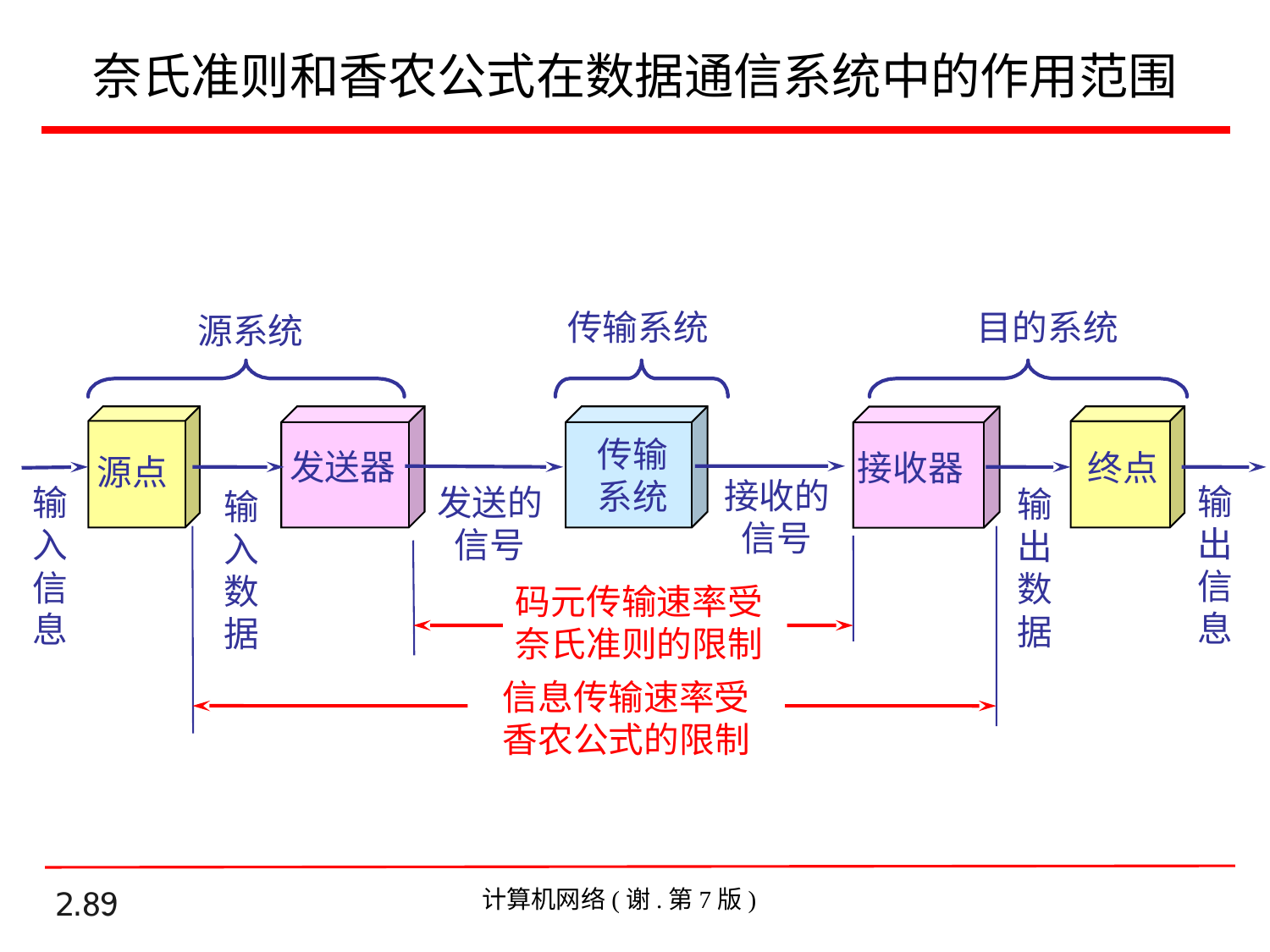

# 奈氏准则和香农公式在数据通信系统中的作用范围
传输系统
目的系统
源系统

传输
系统
发送器
接收器
终点
源点

接收的
信号
发送的
信号
输出信息
输入信息
输出数据
输入数据

信息传输速率受
香农公式的限制

码元传输速率受
奈氏准则的限制